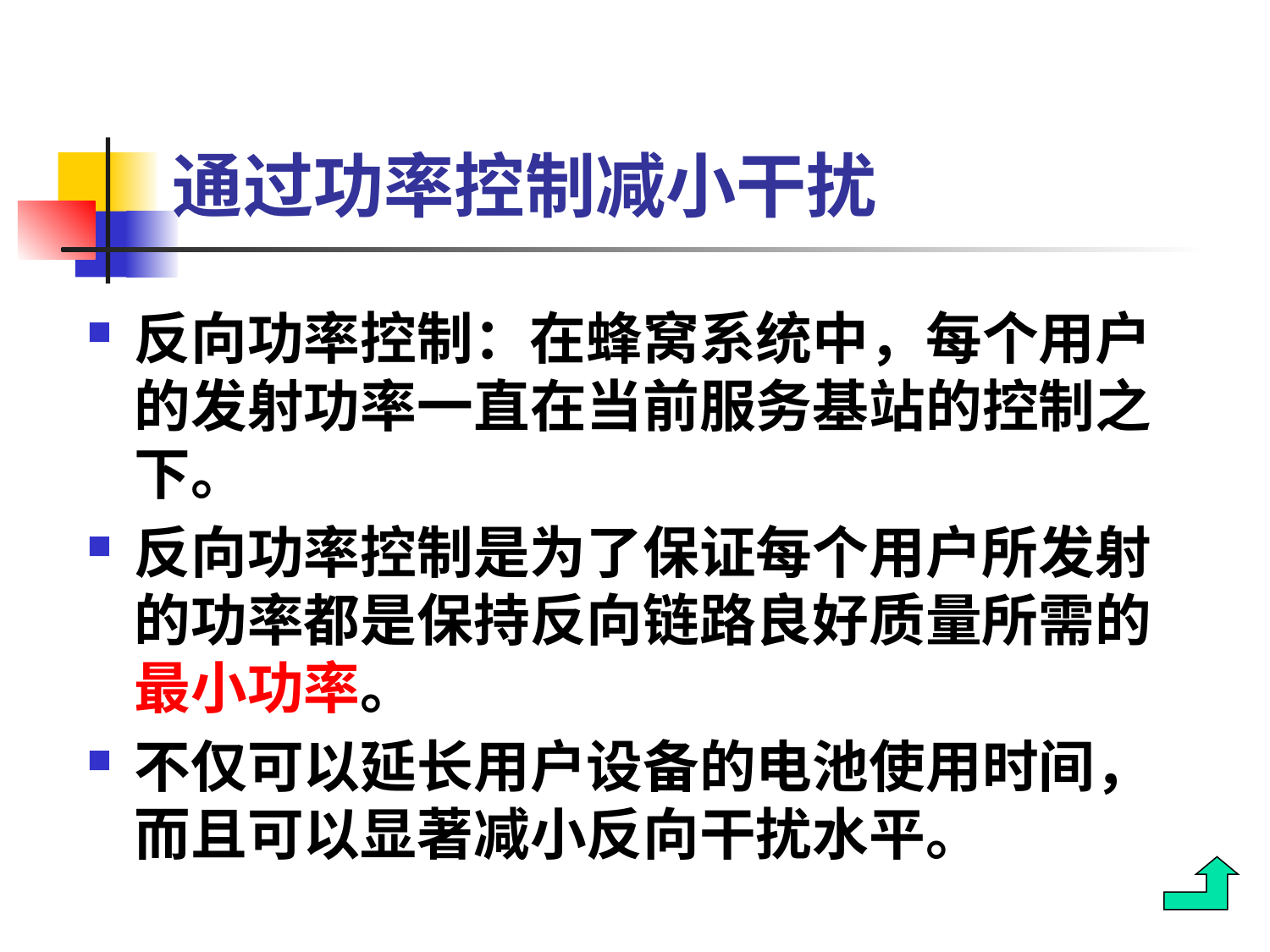

通过功率控制减小干扰
反向功率控制：在蜂窝系统中，每个用户的发射功率一直在当前服务基站的控制之下。
反向功率控制是为了保证每个用户所发射的功率都是保持反向链路良好质量所需的最小功率。
不仅可以延长用户设备的电池使用时间，而且可以显著减小反向干扰水平。